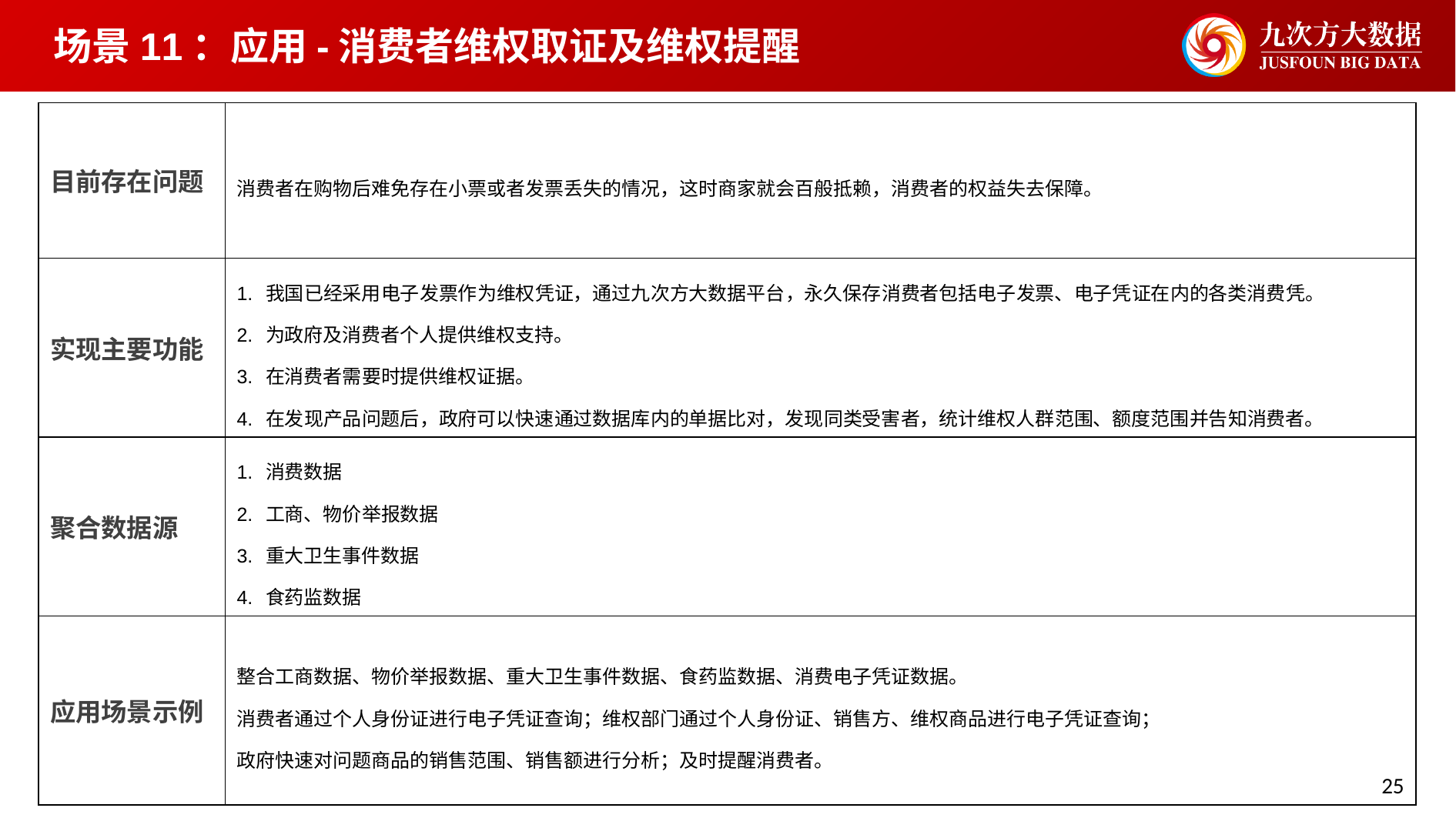

场景11：应用-消费者维权取证及维权提醒
| 目前存在问题 | 消费者在购物后难免存在小票或者发票丢失的情况，这时商家就会百般抵赖，消费者的权益失去保障。 |
| --- | --- |
| 实现主要功能 | 我国已经采用电子发票作为维权凭证，通过九次方大数据平台，永久保存消费者包括电子发票、电子凭证在内的各类消费凭。 为政府及消费者个人提供维权支持。 在消费者需要时提供维权证据。 在发现产品问题后，政府可以快速通过数据库内的单据比对，发现同类受害者，统计维权人群范围、额度范围并告知消费者。 |
| 聚合数据源 | 消费数据 工商、物价举报数据 重大卫生事件数据 食药监数据 |
| 应用场景示例 | 整合工商数据、物价举报数据、重大卫生事件数据、食药监数据、消费电子凭证数据。 消费者通过个人身份证进行电子凭证查询；维权部门通过个人身份证、销售方、维权商品进行电子凭证查询； 政府快速对问题商品的销售范围、销售额进行分析；及时提醒消费者。 |
25